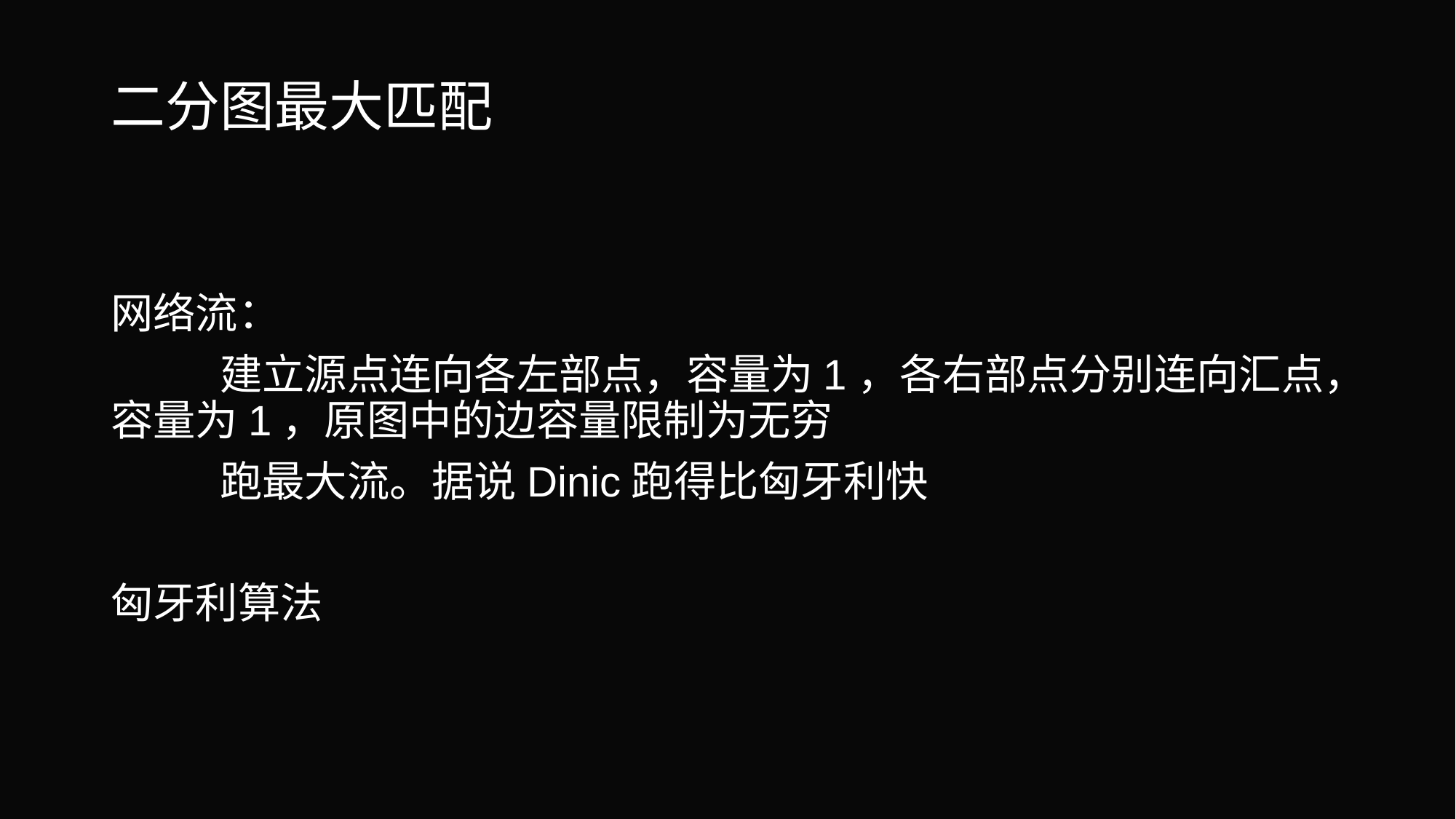

# 二分图最大匹配
网络流：
	建立源点连向各左部点，容量为1，各右部点分别连向汇点，容量为1，原图中的边容量限制为无穷
	跑最大流。据说Dinic跑得比匈牙利快

匈牙利算法